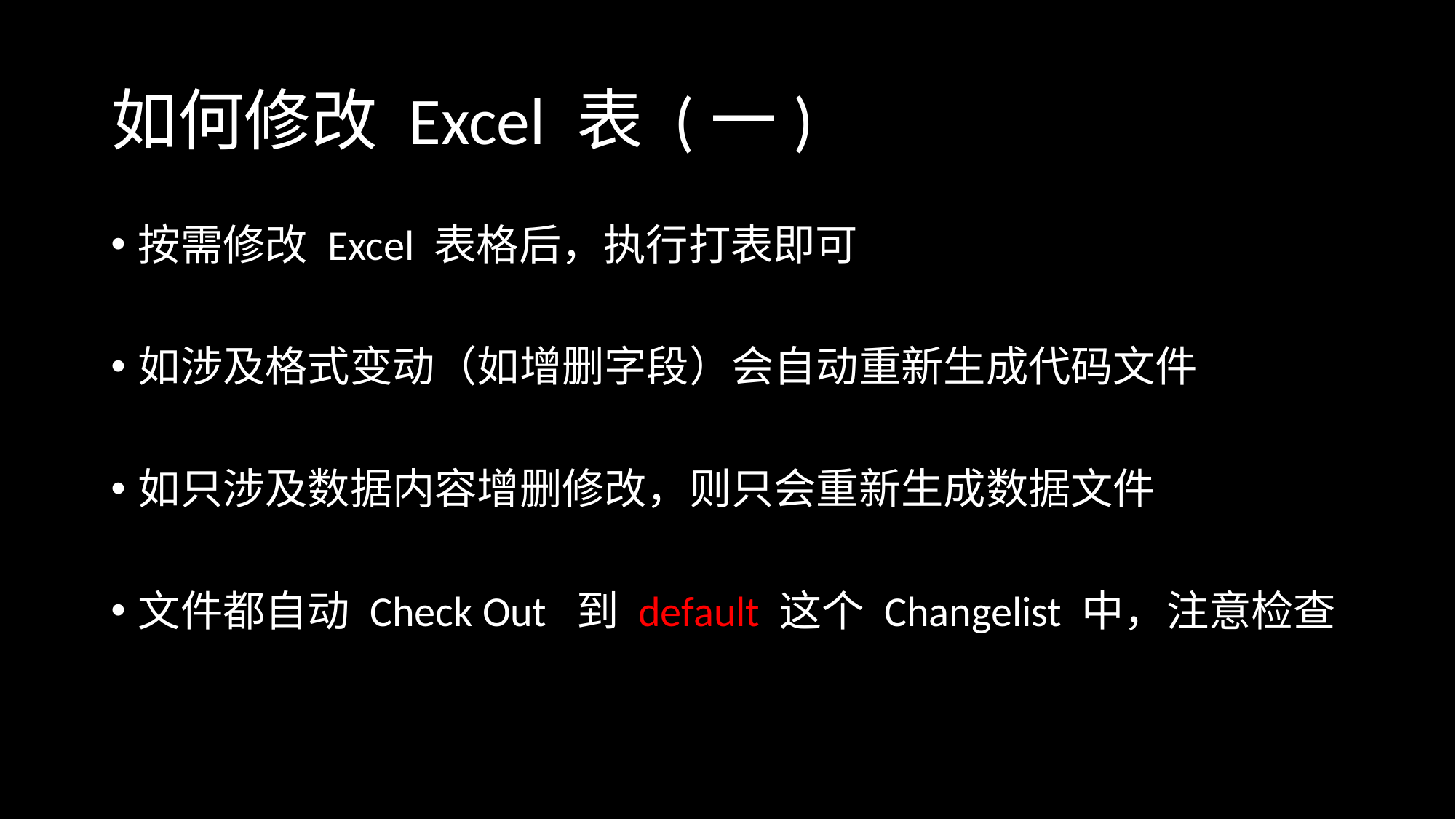

# 如何修改 Excel 表 (一)
按需修改 Excel 表格后，执行打表即可

如涉及格式变动（如增删字段）会自动重新生成代码文件

如只涉及数据内容增删修改，则只会重新生成数据文件

文件都自动 Check Out  到 default 这个 Changelist 中，注意检查